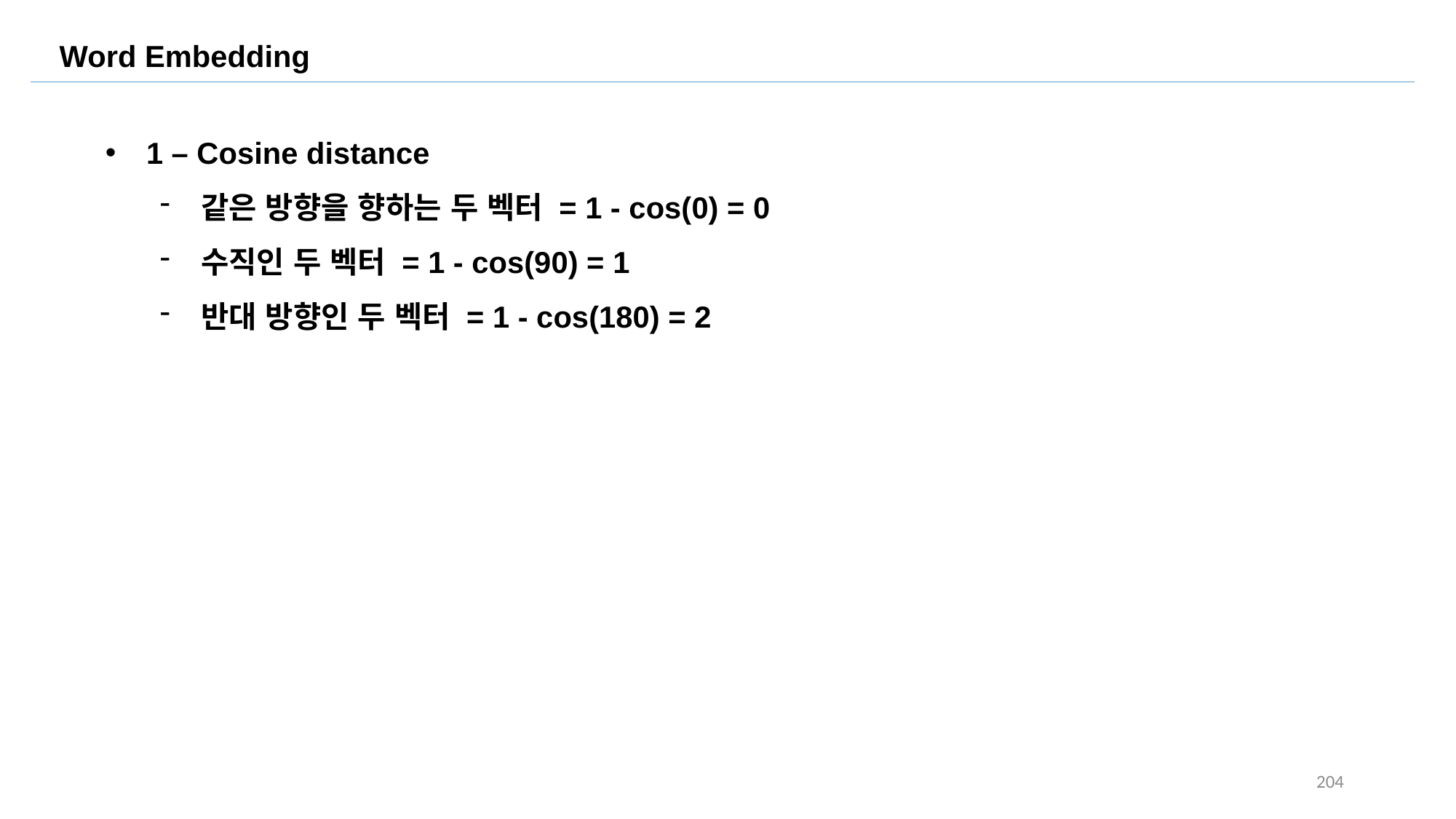

Word Embedding
1 – Cosine distance
같은 방향을 향하는 두 벡터 = 1 - cos(0) = 0
수직인 두 벡터 = 1 - cos(90) = 1
반대 방향인 두 벡터 = 1 - cos(180) = 2
204